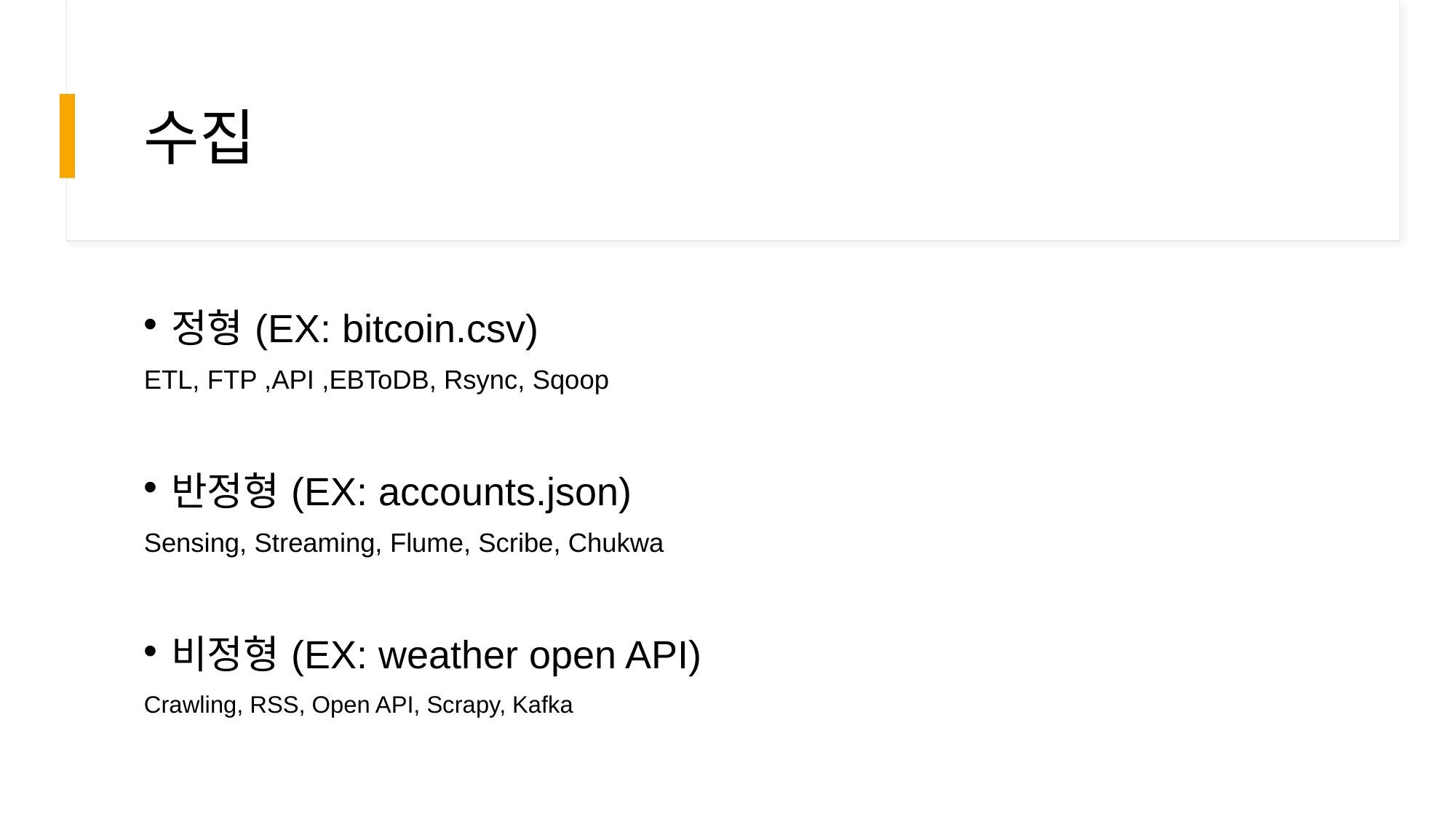

# 수집
정형(EX: bitcoin.csv)
ETL, FTP ,API ,EBToDB, Rsync, Sqoop

반정형(EX: accounts.json)
Sensing, Streaming, Flume, Scribe, Chukwa

비정형(EX: weather open API)
Crawling, RSS, Open API, Scrapy, Kafka